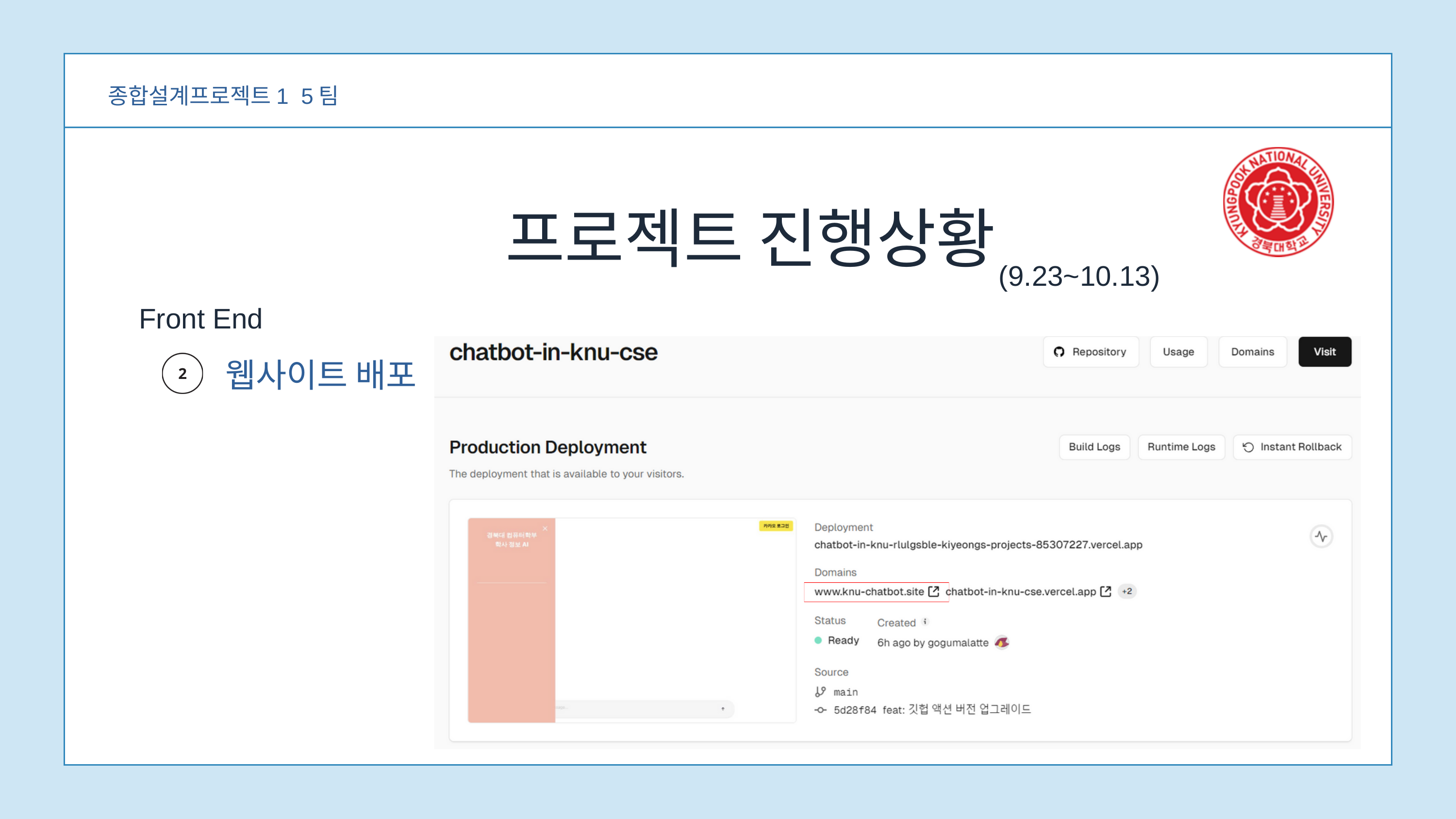

종합설계프로젝트1  5팀

프로젝트 진행상황
(9.23~10.13)
Front End

웹사이트 배포